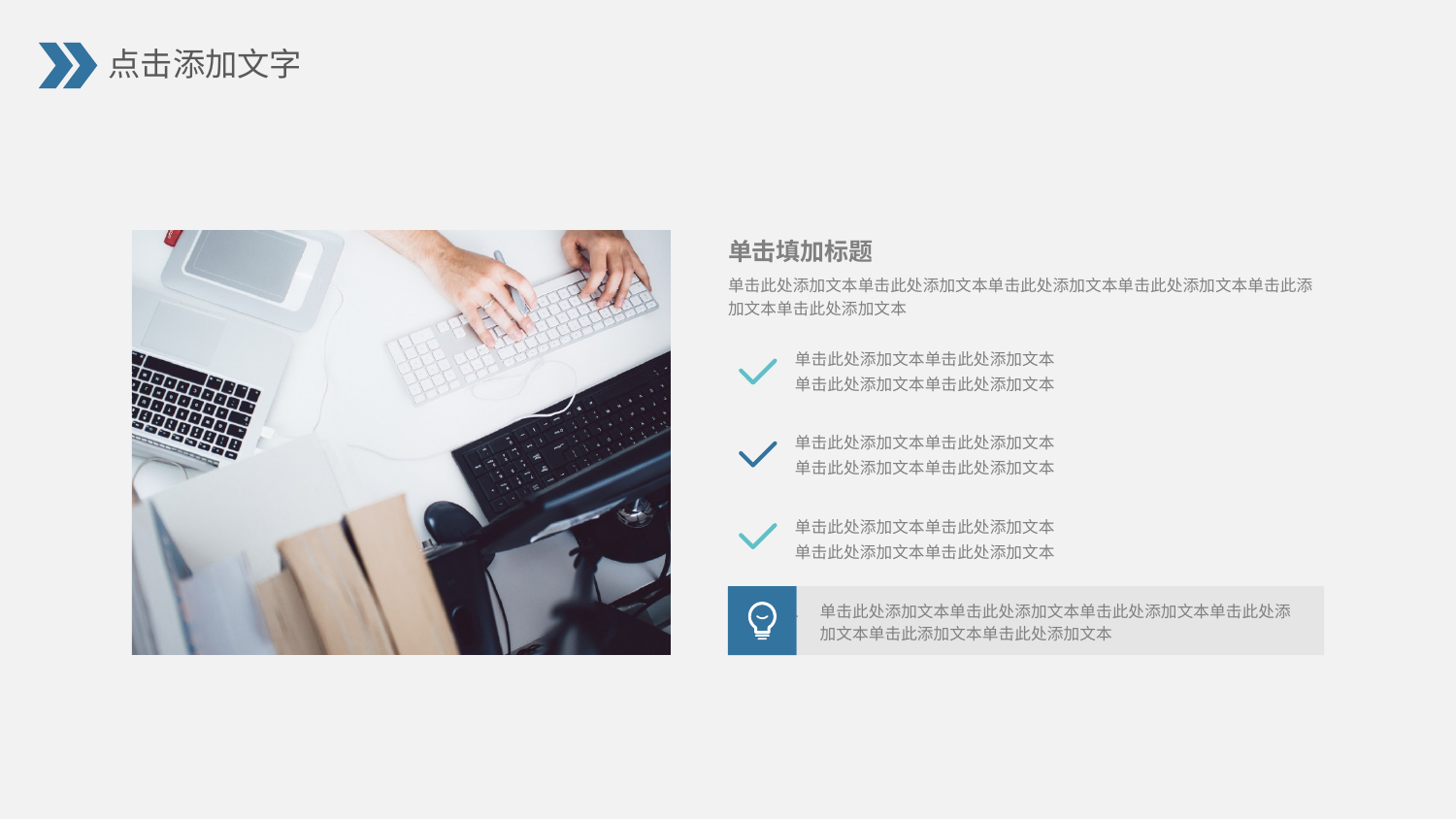

单击填加标题
单击此处添加文本单击此处添加文本单击此处添加文本单击此处添加文本单击此添加文本单击此处添加文本

单击此处添加文本单击此处添加文本
单击此处添加文本单击此处添加文本

单击此处添加文本单击此处添加文本
单击此处添加文本单击此处添加文本

单击此处添加文本单击此处添加文本
单击此处添加文本单击此处添加文本
.

单击此处添加文本单击此处添加文本单击此处添加文本单击此处添加文本单击此添加文本单击此处添加文本